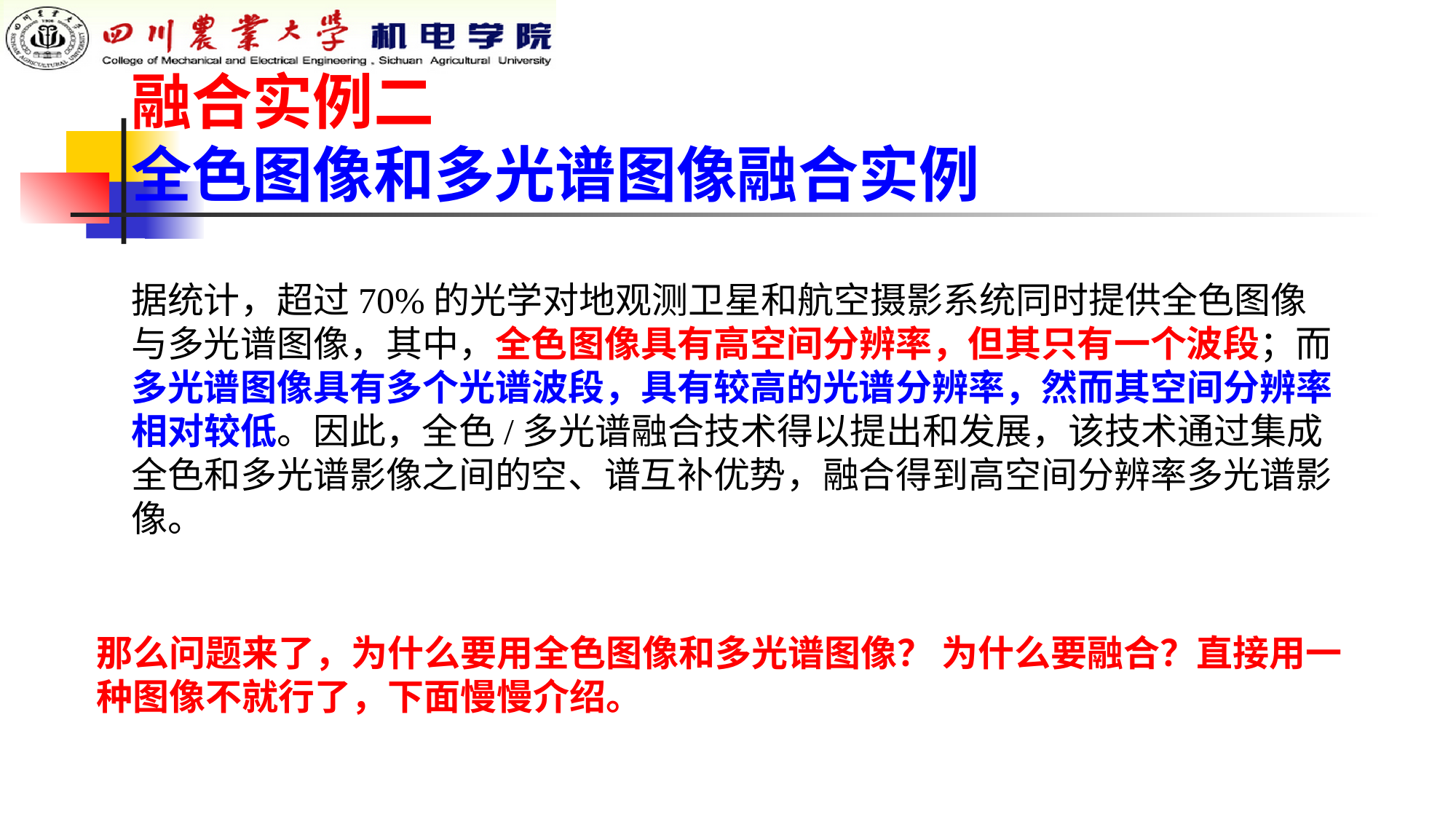

# 融合实例二 全色图像和多光谱图像融合实例
据统计，超过70%的光学对地观测卫星和航空摄影系统同时提供全色图像与多光谱图像，其中，全色图像具有高空间分辨率，但其只有一个波段；而多光谱图像具有多个光谱波段，具有较高的光谱分辨率，然而其空间分辨率相对较低。因此，全色/多光谱融合技术得以提出和发展，该技术通过集成全色和多光谱影像之间的空、谱互补优势，融合得到高空间分辨率多光谱影像。
那么问题来了，为什么要用全色图像和多光谱图像？ 为什么要融合？直接用一种图像不就行了，下面慢慢介绍。